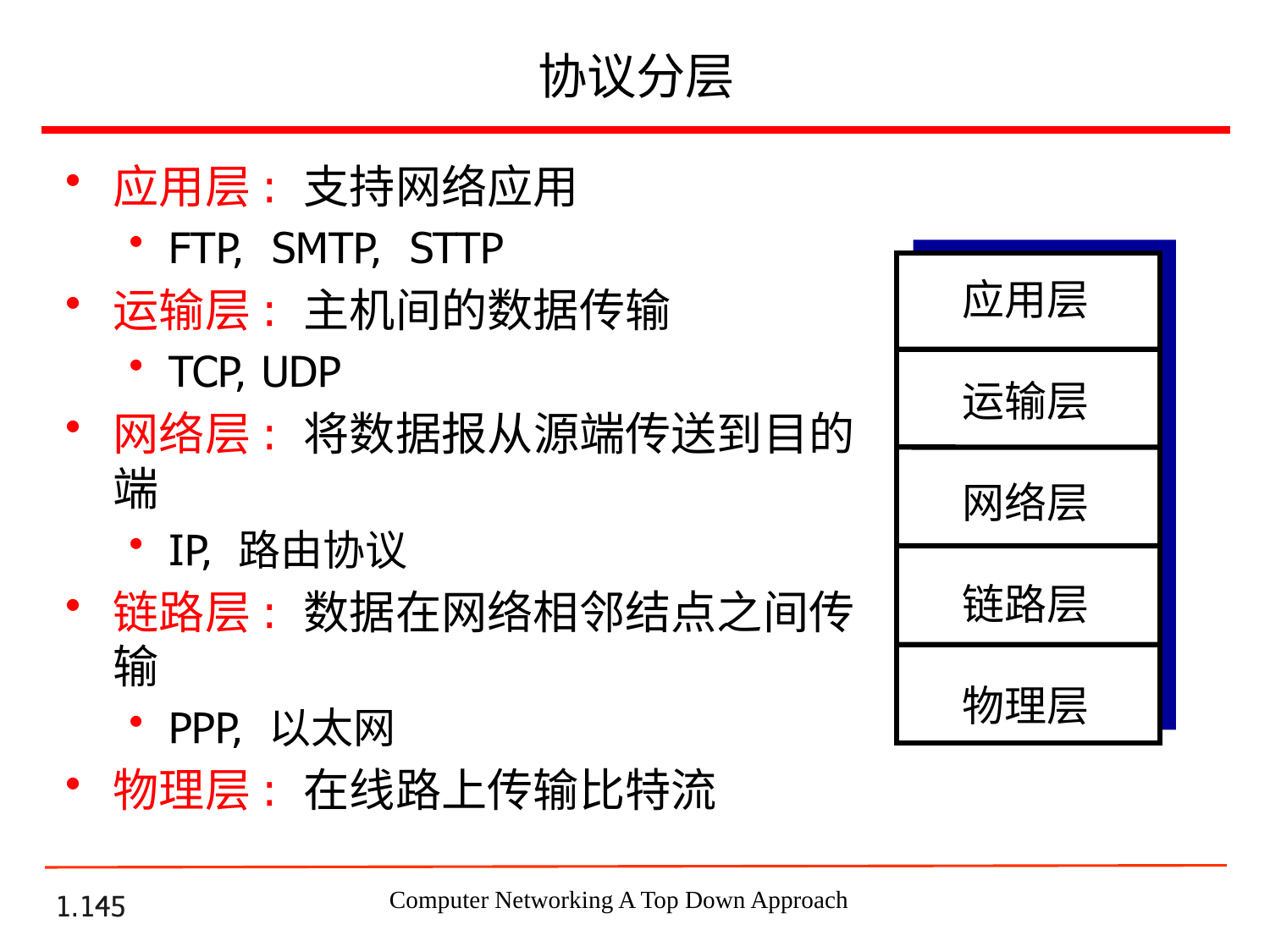

# 协议分层
应用层: 支持网络应用
FTP,  SMTP,  STTP
运输层: 主机间的数据传输
TCP, UDP
网络层: 将数据报从源端传送到目的端
IP, 路由协议
链路层: 数据在网络相邻结点之间传输
PPP, 以太网
物理层: 在线路上传输比特流

应用层

运输层

网络层

链路层

物理层